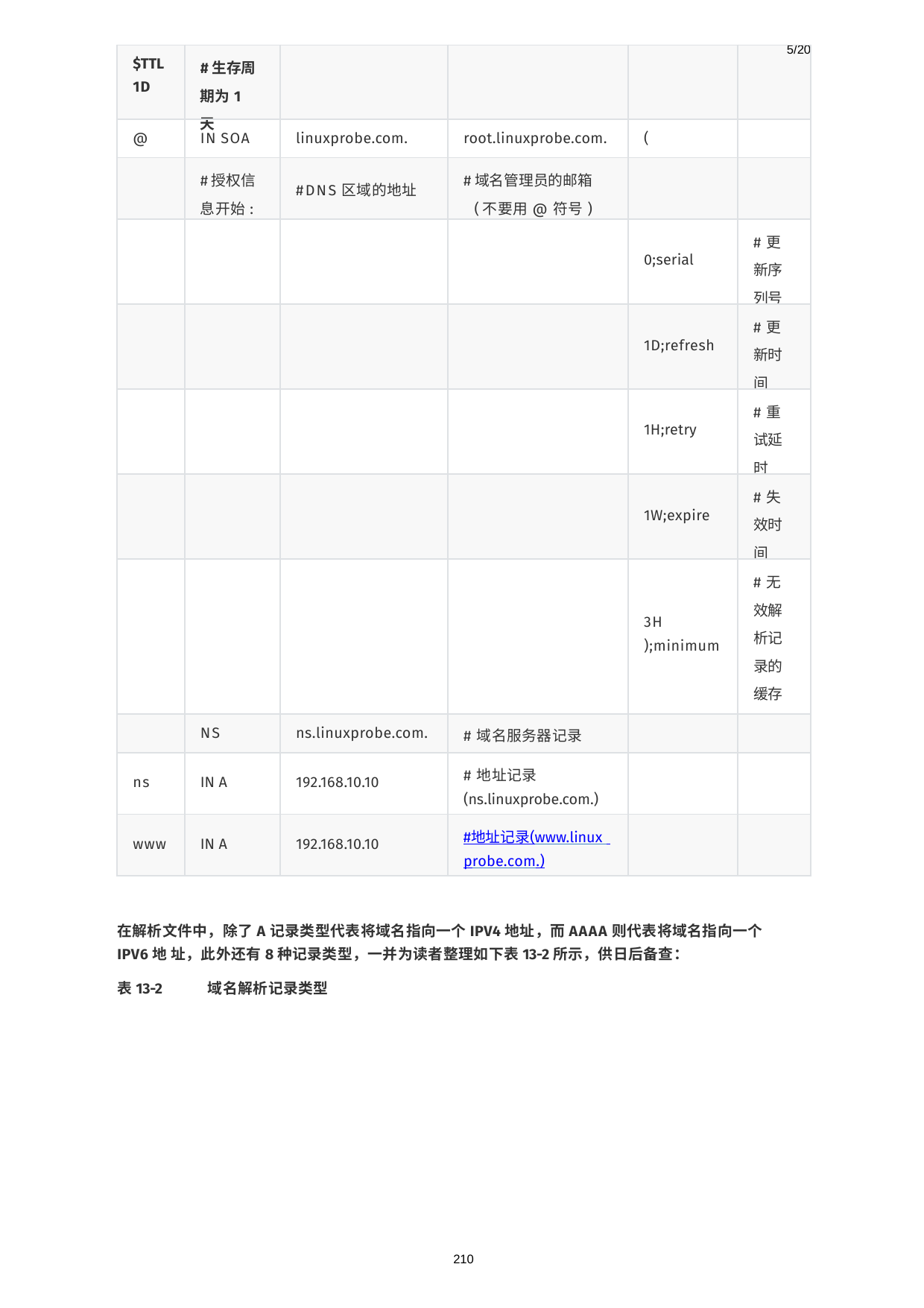

| $TTL 1D | #生存周 期为1天 |  |  |  | 5/20 |
| --- | --- | --- | --- | --- | --- |
| @ | IN SOA | linuxprobe.com. | root.linuxprobe.com. | ( |  |
|  | #授权信 息开始: | #DNS区域的地址 | #域名管理员的邮箱 (不要用@符号) |  |  |
|  |  |  |  | 0;serial | #更 新序 列号 |
|  |  |  |  | 1D;refresh | #更 新时 间 |
|  |  |  |  | 1H;retry | #重 试延 时 |
|  |  |  |  | 1W;expire | #失 效时 间 |
|  |  |  |  | 3H );minimum | #无 效解 析记 录的 缓存 时间 |
|  | NS | ns.linuxprobe.com. | #域名服务器记录 |  |  |
| ns | IN A | 192.168.10.10 | #地址记录 (ns.linuxprobe.com.) |  |  |
| www | IN A | 192.168.10.10 | #地址记录(www.linux probe.com.) |  |  |
在解析文件中，除了A记录类型代表将域名指向一个IPV4地址，而AAAA则代表将域名指向一个IPV6地 址，此外还有8种记录类型，一并为读者整理如下表13-2所示，供日后备查：
表13-2	域名解析记录类型
210